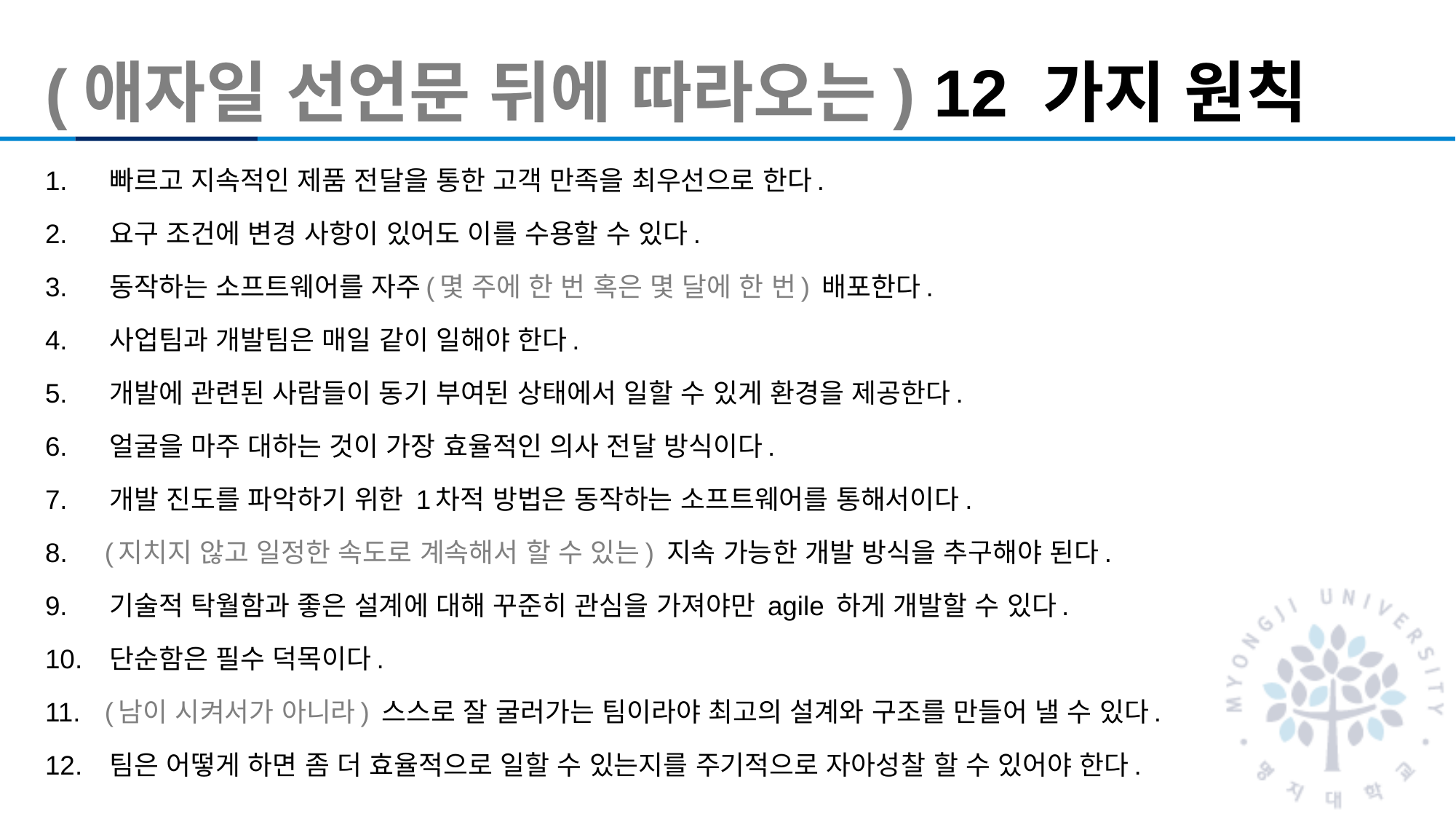

# (애자일 선언문 뒤에 따라오는) 12 가지 원칙
 빠르고 지속적인 제품 전달을 통한 고객 만족을 최우선으로 한다.
 요구 조건에 변경 사항이 있어도 이를 수용할 수 있다.
 동작하는 소프트웨어를 자주(몇 주에 한 번 혹은 몇 달에 한 번) 배포한다.
 사업팀과 개발팀은 매일 같이 일해야 한다.
 개발에 관련된 사람들이 동기 부여된 상태에서 일할 수 있게 환경을 제공한다.
 얼굴을 마주 대하는 것이 가장 효율적인 의사 전달 방식이다.
 개발 진도를 파악하기 위한 1차적 방법은 동작하는 소프트웨어를 통해서이다.
 (지치지 않고 일정한 속도로 계속해서 할 수 있는) 지속 가능한 개발 방식을 추구해야 된다.
 기술적 탁월함과 좋은 설계에 대해 꾸준히 관심을 가져야만 agile 하게 개발할 수 있다.
 단순함은 필수 덕목이다.
 (남이 시켜서가 아니라) 스스로 잘 굴러가는 팀이라야 최고의 설계와 구조를 만들어 낼 수 있다.
 팀은 어떻게 하면 좀 더 효율적으로 일할 수 있는지를 주기적으로 자아성찰 할 수 있어야 한다.